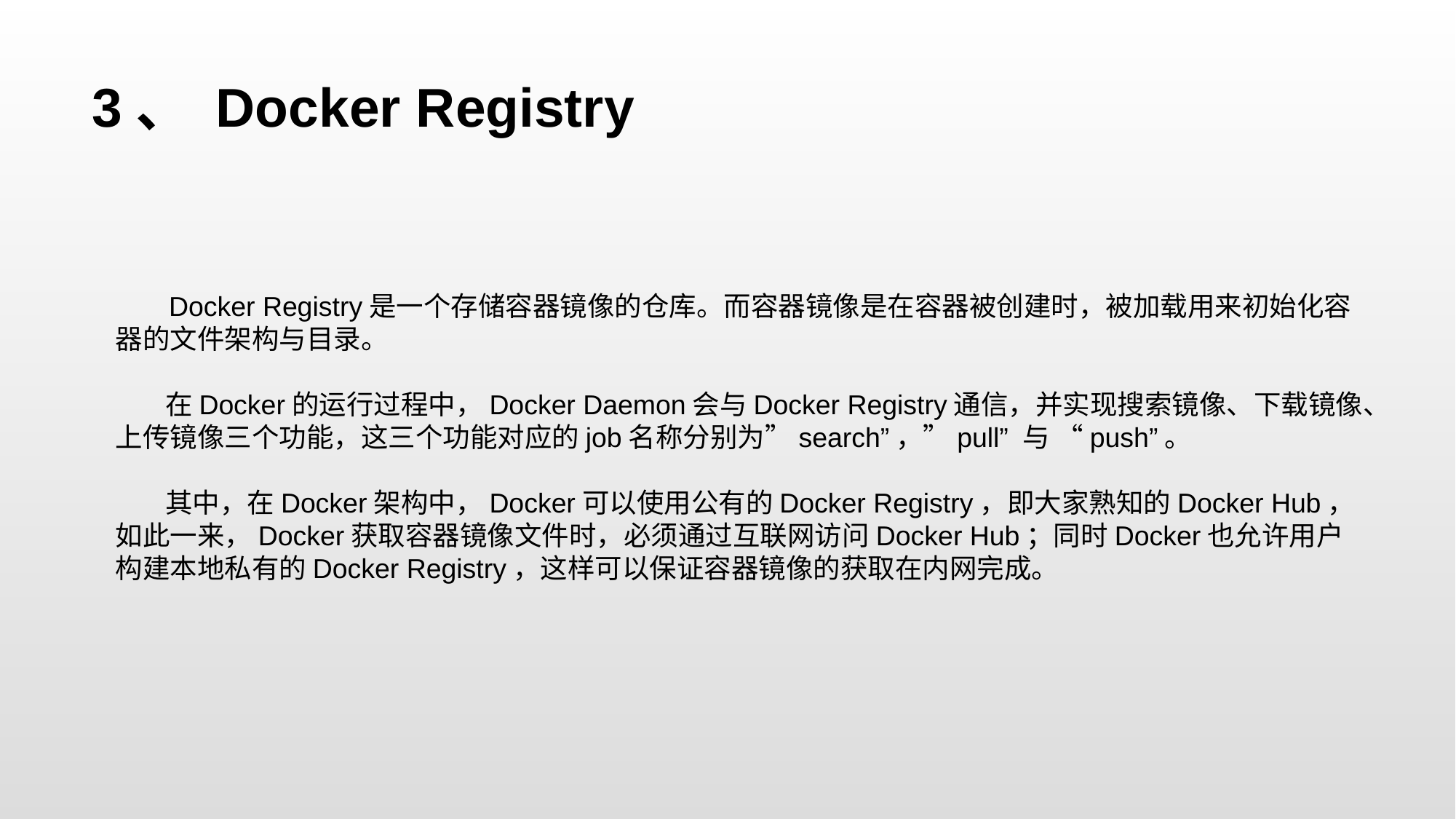

3、 Docker Registry

       Docker Registry是一个存储容器镜像的仓库。而容器镜像是在容器被创建时，被加载用来初始化容器的文件架构与目录。

       在Docker的运行过程中，Docker Daemon会与Docker Registry通信，并实现搜索镜像、下载镜像、上传镜像三个功能，这三个功能对应的job名称分别为”search”，”pull” 与 “push”。

       其中，在Docker架构中，Docker可以使用公有的Docker Registry，即大家熟知的Docker Hub，如此一来，Docker获取容器镜像文件时，必须通过互联网访问Docker Hub；同时Docker也允许用户构建本地私有的Docker Registry，这样可以保证容器镜像的获取在内网完成。